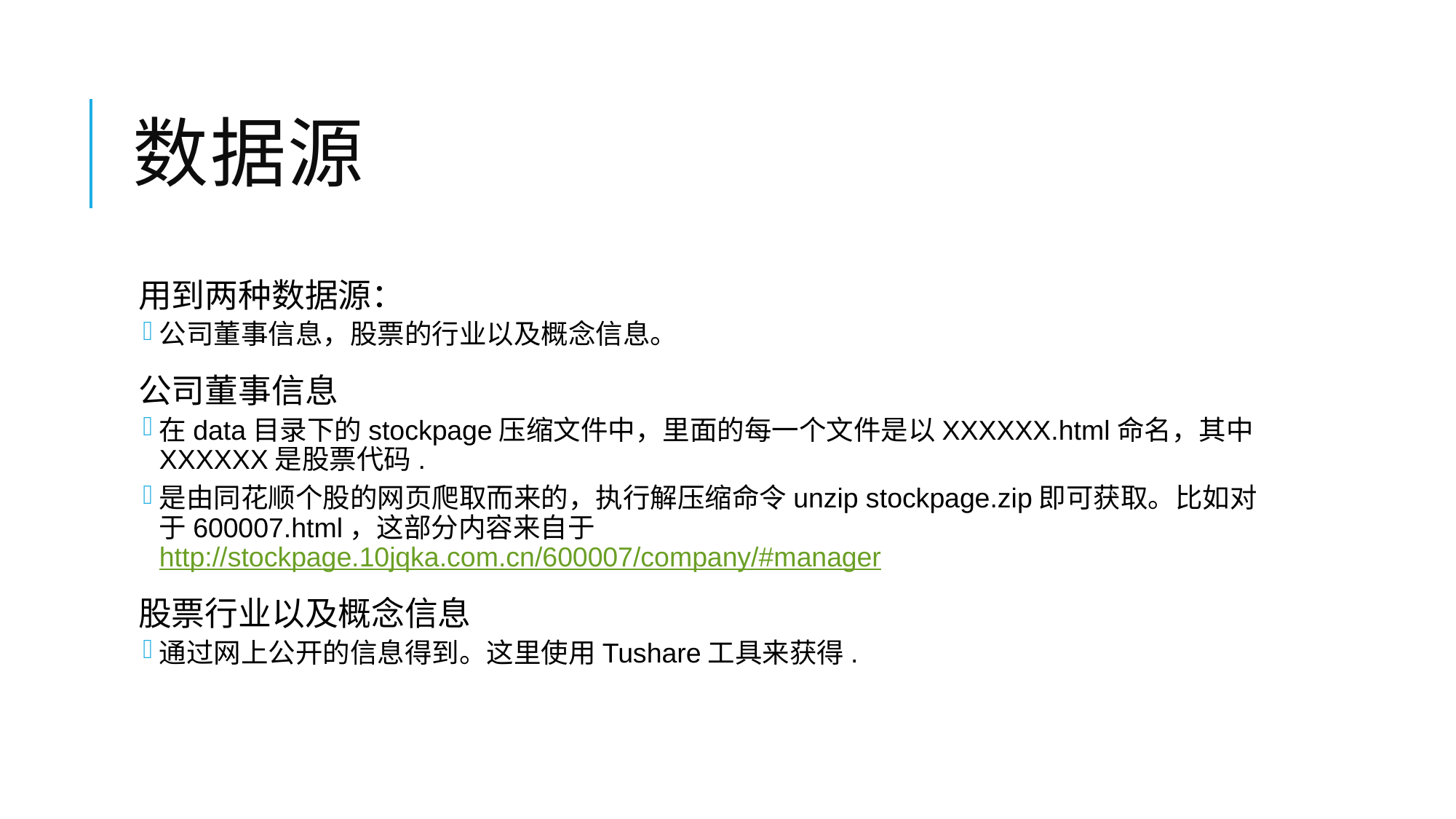

# 数据源
用到两种数据源：
公司董事信息，股票的行业以及概念信息。
公司董事信息
在data目录下的stockpage压缩文件中，⾥面的每一个文件是以XXXXXX.html命名，其中XXXXXX是股票代码.
是由同花顺个股的⽹页爬取而来的，执行解压缩命令unzip stockpage.zip即可获取。比如对于600007.html，这部分内容来自于http://stockpage.10jqka.com.cn/600007/company/#manager
股票行业以及概念信息
通过⽹上公开的信息得到。这里使用Tushare工具来获得.